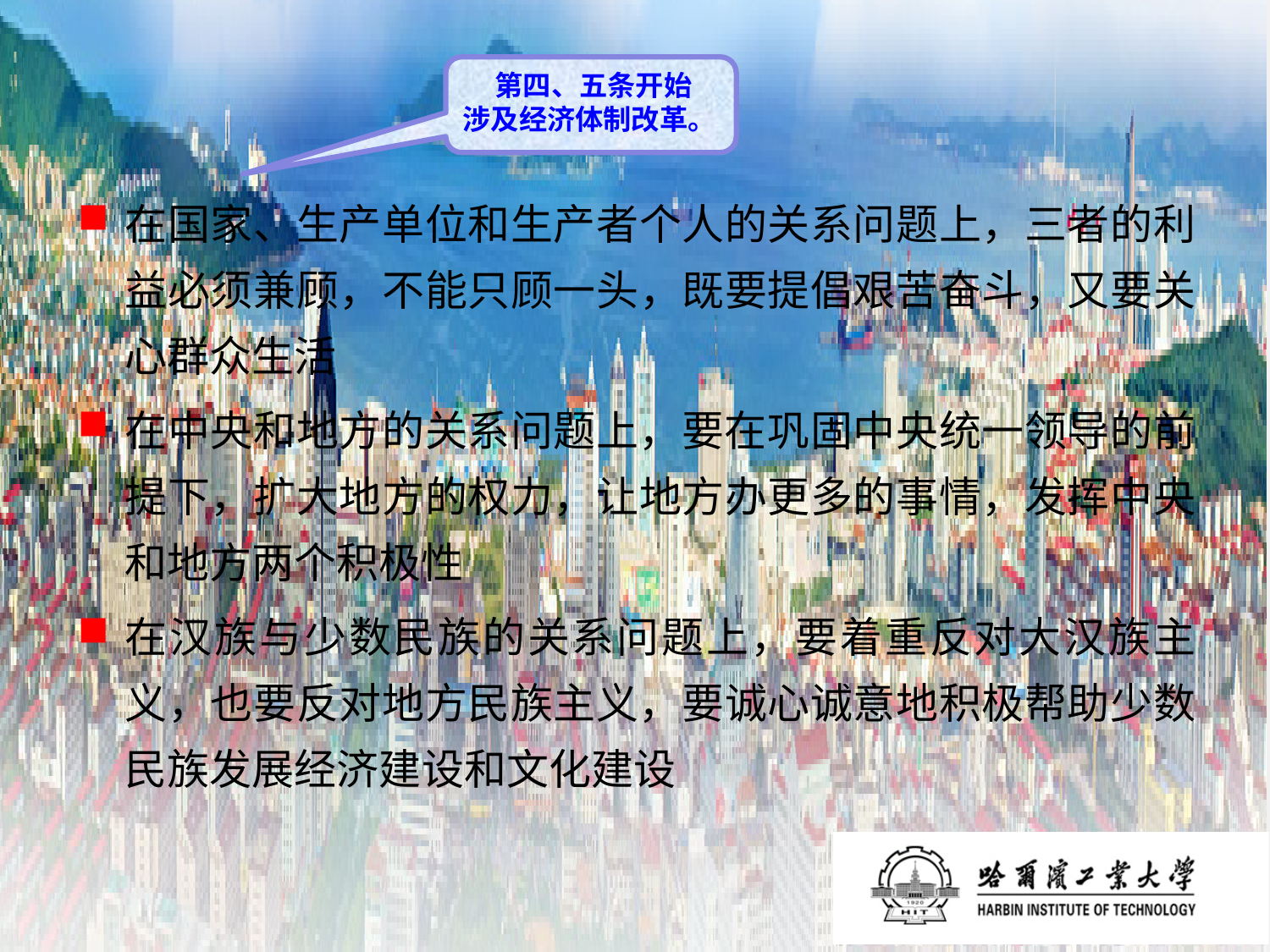

第四、五条开始涉及经济体制改革。
在国家、生产单位和生产者个人的关系问题上，三者的利益必须兼顾，不能只顾一头，既要提倡艰苦奋斗，又要关心群众生活
在中央和地方的关系问题上，要在巩固中央统一领导的前提下，扩大地方的权力，让地方办更多的事情，发挥中央和地方两个积极性
在汉族与少数民族的关系问题上，要着重反对大汉族主义，也要反对地方民族主义，要诚心诚意地积极帮助少数民族发展经济建设和文化建设